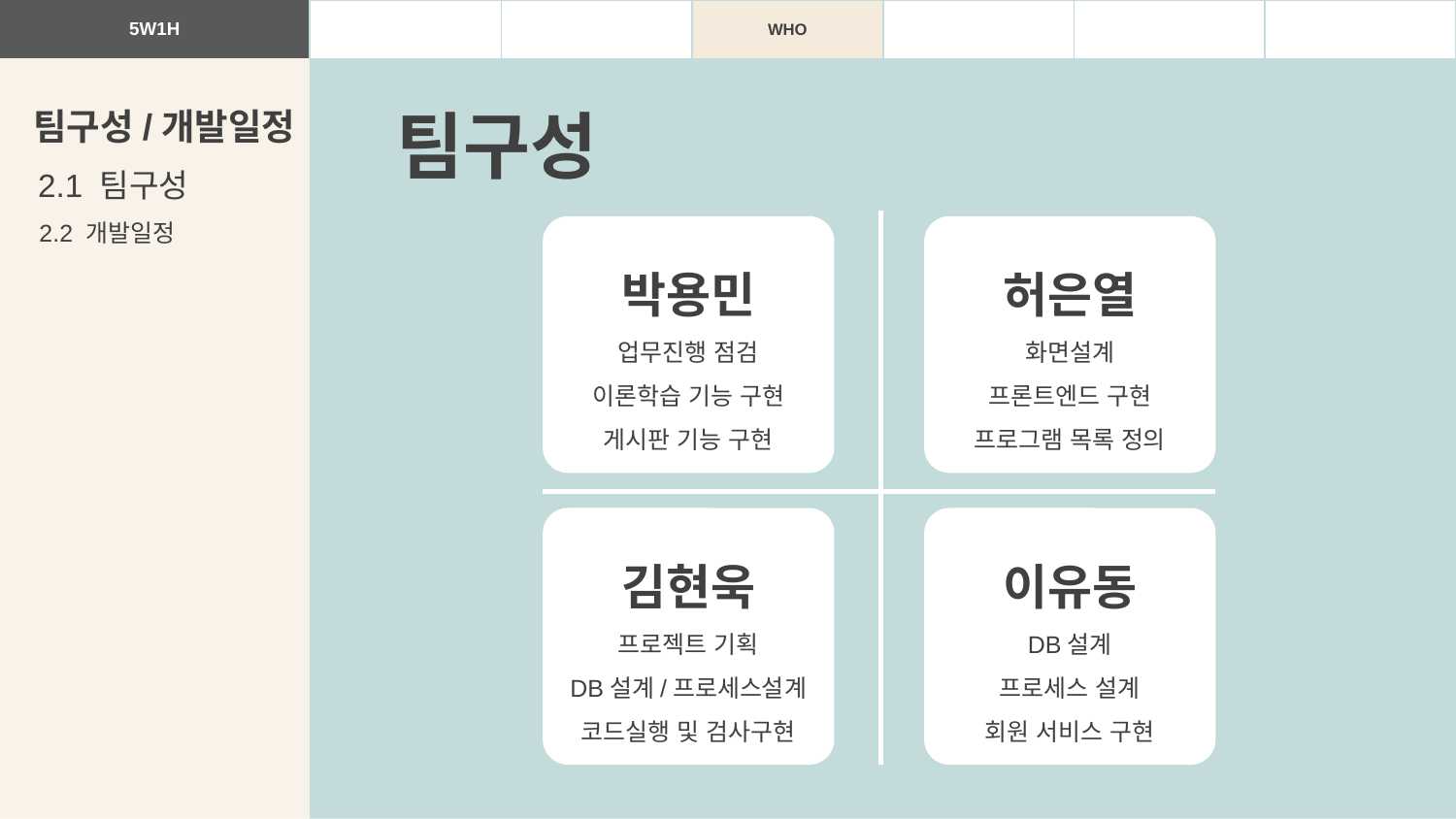

| 5W1H | WHAT | WHY | WHO | WHEN | WHERE | HOW |
| --- | --- | --- | --- | --- | --- | --- |
팀구성
팀구성/개발일정
2.1 팀구성
2.2 개발일정
박용민
업무진행 점검
이론학습 기능 구현
게시판 기능 구현
허은열
화면설계
프론트엔드 구현
프로그램 목록 정의
김현욱
프로젝트 기획
DB설계/프로세스설계
코드실행 및 검사구현
이유동
DB설계
프로세스 설계
회원 서비스 구현